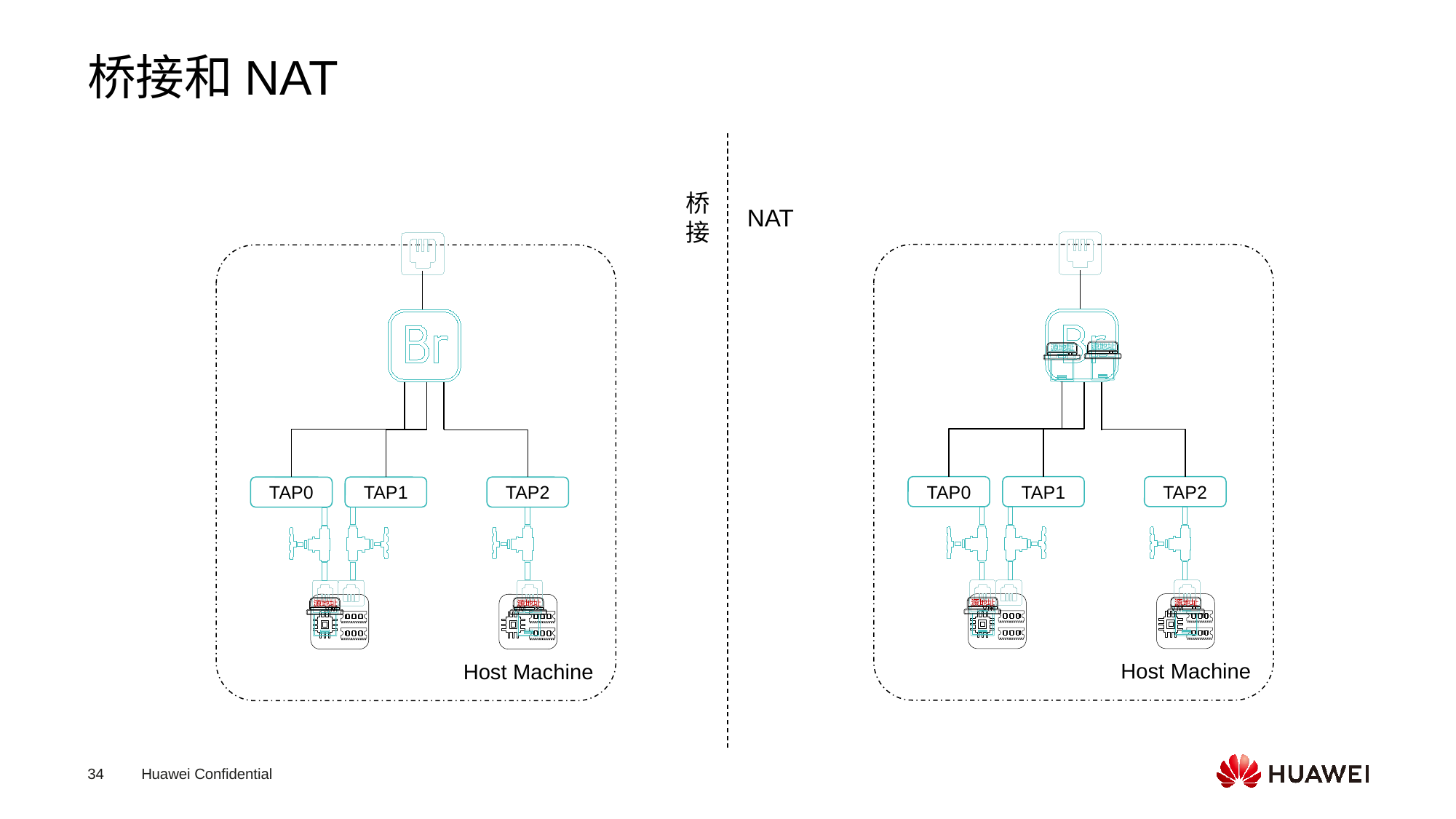

# 桥接和NAT
桥接
NAT

Host Machine
Host Machine

TAP0
TAP1
TAP2

VM

VM

TAP0
TAP1
TAP2

VM

VM